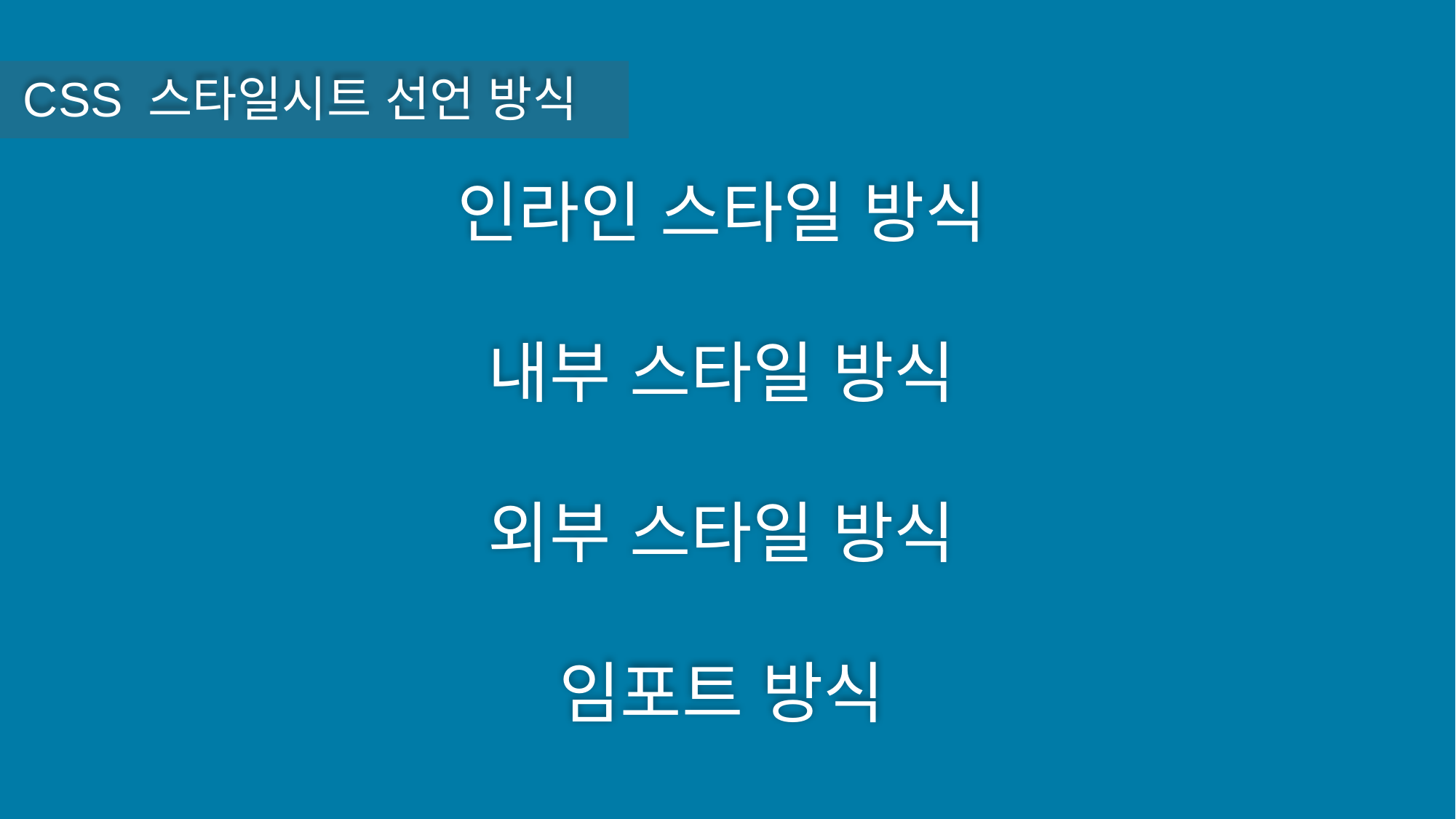

CSS 스타일시트 선언 방식
인라인 스타일 방식

내부 스타일 방식

외부 스타일 방식

임포트 방식